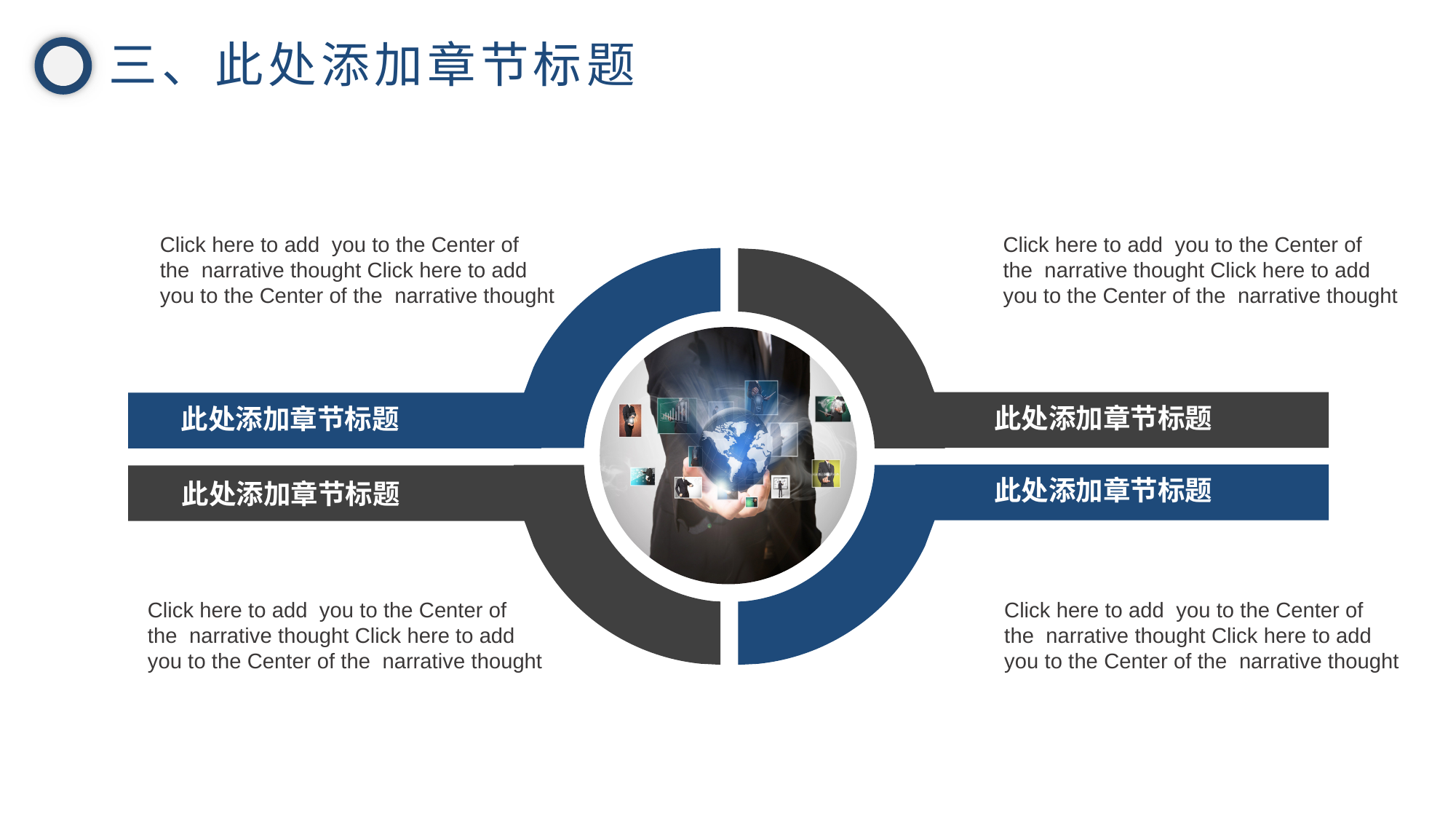

三、此处添加章节标题

Click here to add  you to the Center of
the  narrative thought Click here to add
you to the Center of the  narrative thought

Click here to add  you to the Center of
the  narrative thought Click here to add
you to the Center of the  narrative thought

此处添加章节标题

此处添加章节标题

此处添加章节标题

此处添加章节标题

Click here to add  you to the Center of
the  narrative thought Click here to add
you to the Center of the  narrative thought

Click here to add  you to the Center of
the  narrative thought Click here to add
you to the Center of the  narrative thought